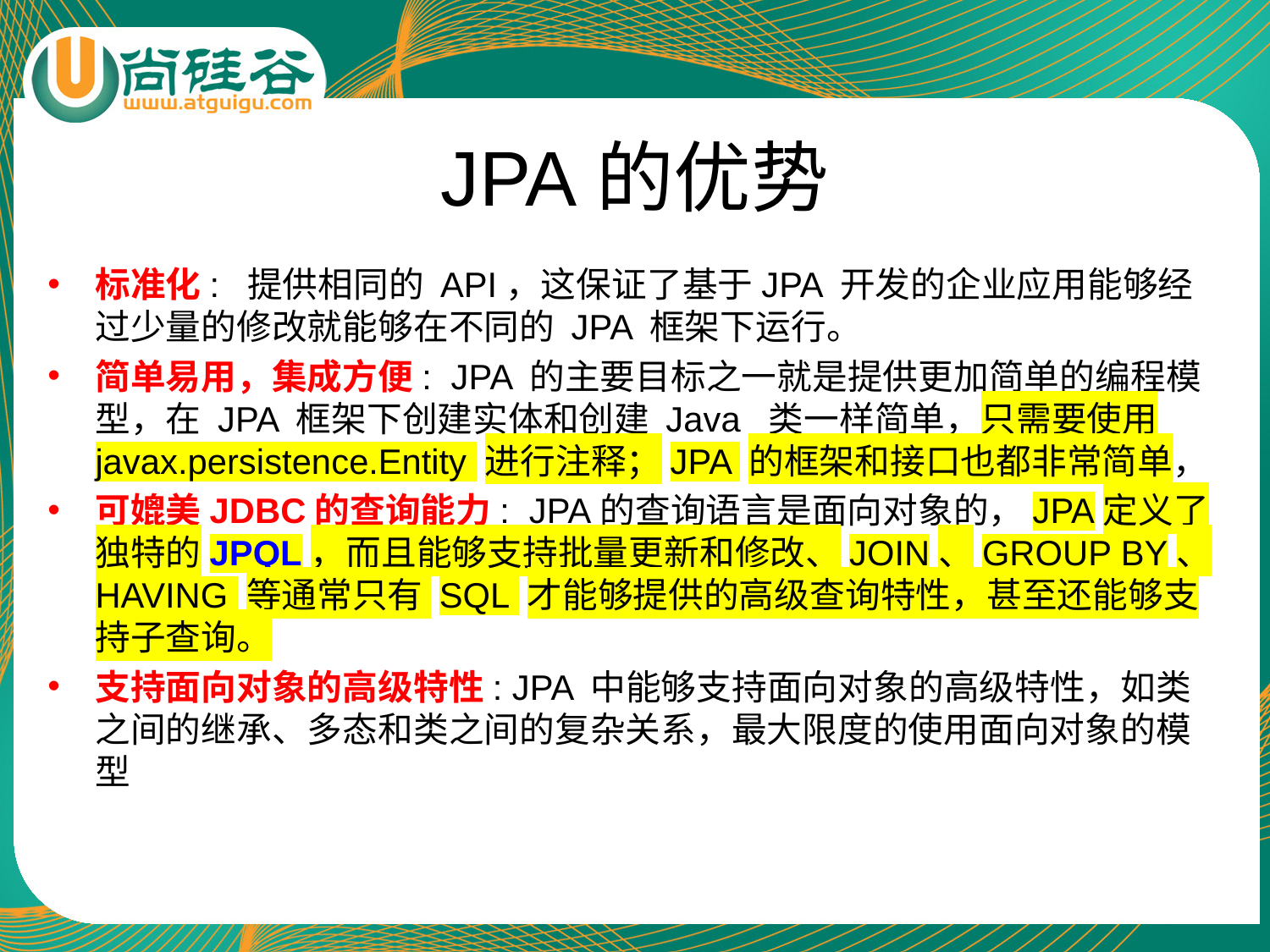

# JPA的优势
标准化:  提供相同的 API，这保证了基于JPA 开发的企业应用能够经过少量的修改就能够在不同的 JPA 框架下运行。
简单易用，集成方便:  JPA 的主要目标之一就是提供更加简单的编程模型，在 JPA 框架下创建实体和创建 Java  类一样简单，只需要使用 javax.persistence.Entity 进行注释；JPA 的框架和接口也都非常简单，
可媲美JDBC的查询能力:  JPA的查询语言是面向对象的，JPA定义了独特的JPQL，而且能够支持批量更新和修改、JOIN、GROUP BY、HAVING 等通常只有 SQL 才能够提供的高级查询特性，甚至还能够支持子查询。
支持面向对象的高级特性: JPA 中能够支持面向对象的高级特性，如类之间的继承、多态和类之间的复杂关系，最大限度的使用面向对象的模型